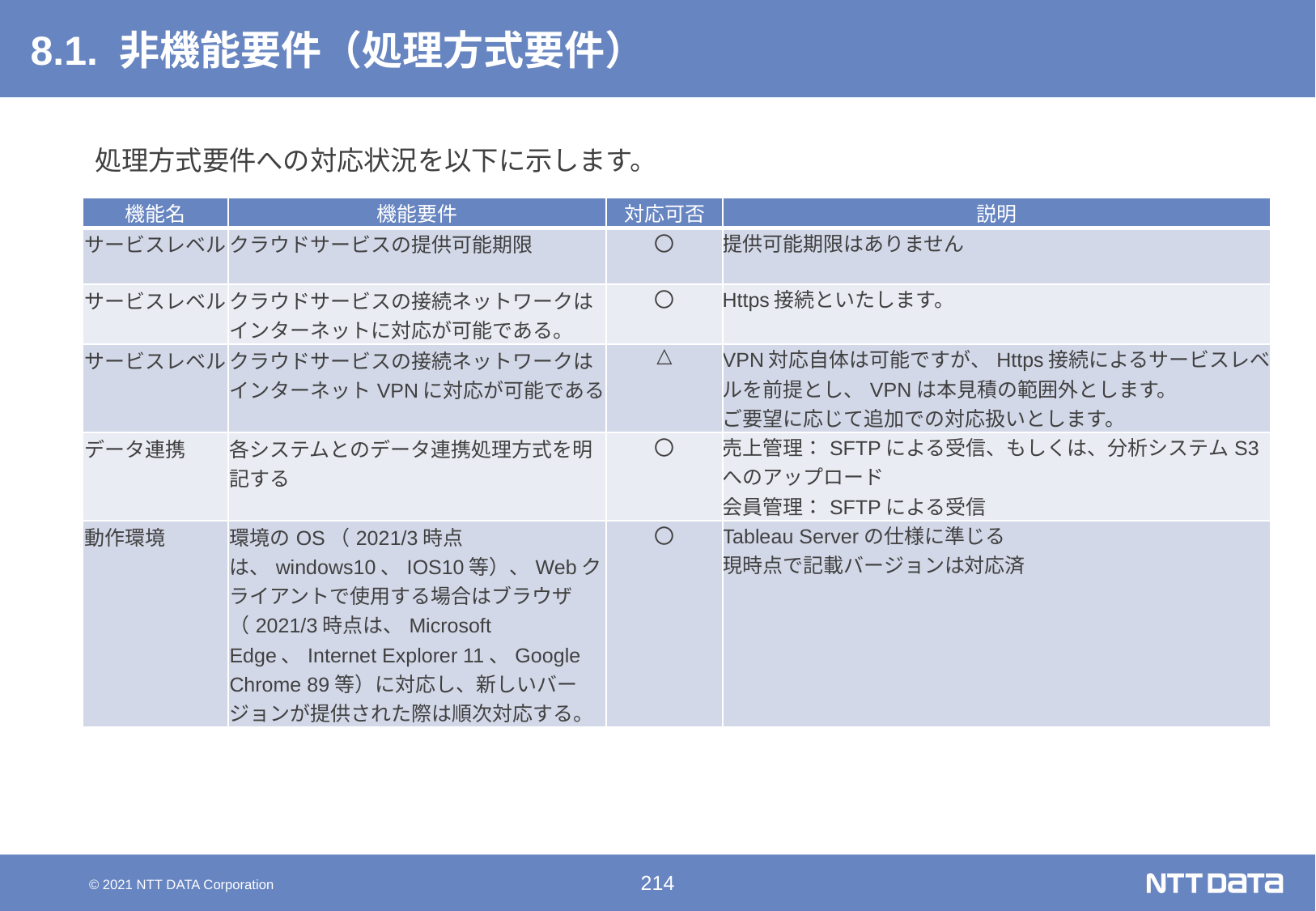

# 8.1. 非機能要件（処理方式要件）
処理方式要件への対応状況を以下に示します。
| 機能名 | 機能要件 | 対応可否 | 説明 |
| --- | --- | --- | --- |
| サービスレベル | クラウドサービスの提供可能期限 | 〇 | 提供可能期限はありません |
| サービスレベル | クラウドサービスの接続ネットワークはインターネットに対応が可能である。 | 〇 | Https接続といたします。 |
| サービスレベル | クラウドサービスの接続ネットワークはインターネットVPNに対応が可能である。 | △ | VPN対応自体は可能ですが、Https接続によるサービスレベルを前提とし、VPNは本見積の範囲外とします。 ご要望に応じて追加での対応扱いとします。 |
| データ連携 | 各システムとのデータ連携処理方式を明記する | 〇 | 売上管理：SFTPによる受信、もしくは、分析システムS3へのアップロード 会員管理：SFTPによる受信 |
| 動作環境 | 環境のOS（2021/3時点は、windows10、IOS10等）、Webクライアントで使用する場合はブラウザ（2021/3時点は、Microsoft Edge、Internet Explorer 11、Google Chrome 89等）に対応し、新しいバージョンが提供された際は順次対応する。 | 〇 | Tableau Serverの仕様に準じる 現時点で記載バージョンは対応済 |